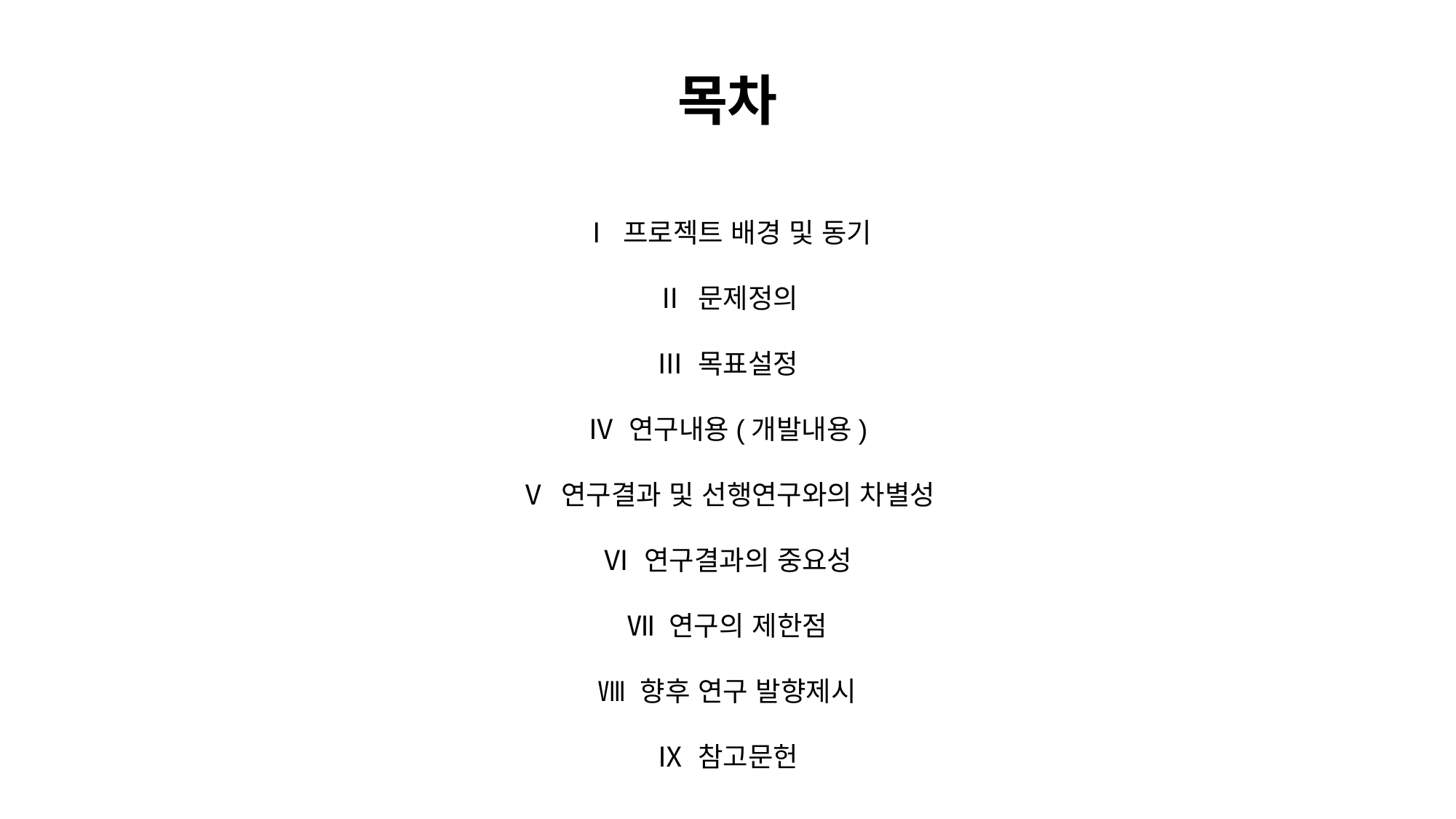

목차
Ⅰ 프로젝트 배경 및 동기

Ⅱ 문제정의

Ⅲ 목표설정

Ⅳ 연구내용(개발내용)

Ⅴ 연구결과 및 선행연구와의 차별성

Ⅵ 연구결과의 중요성

Ⅶ 연구의 제한점

Ⅷ 향후 연구 발향제시

Ⅸ 참고문헌